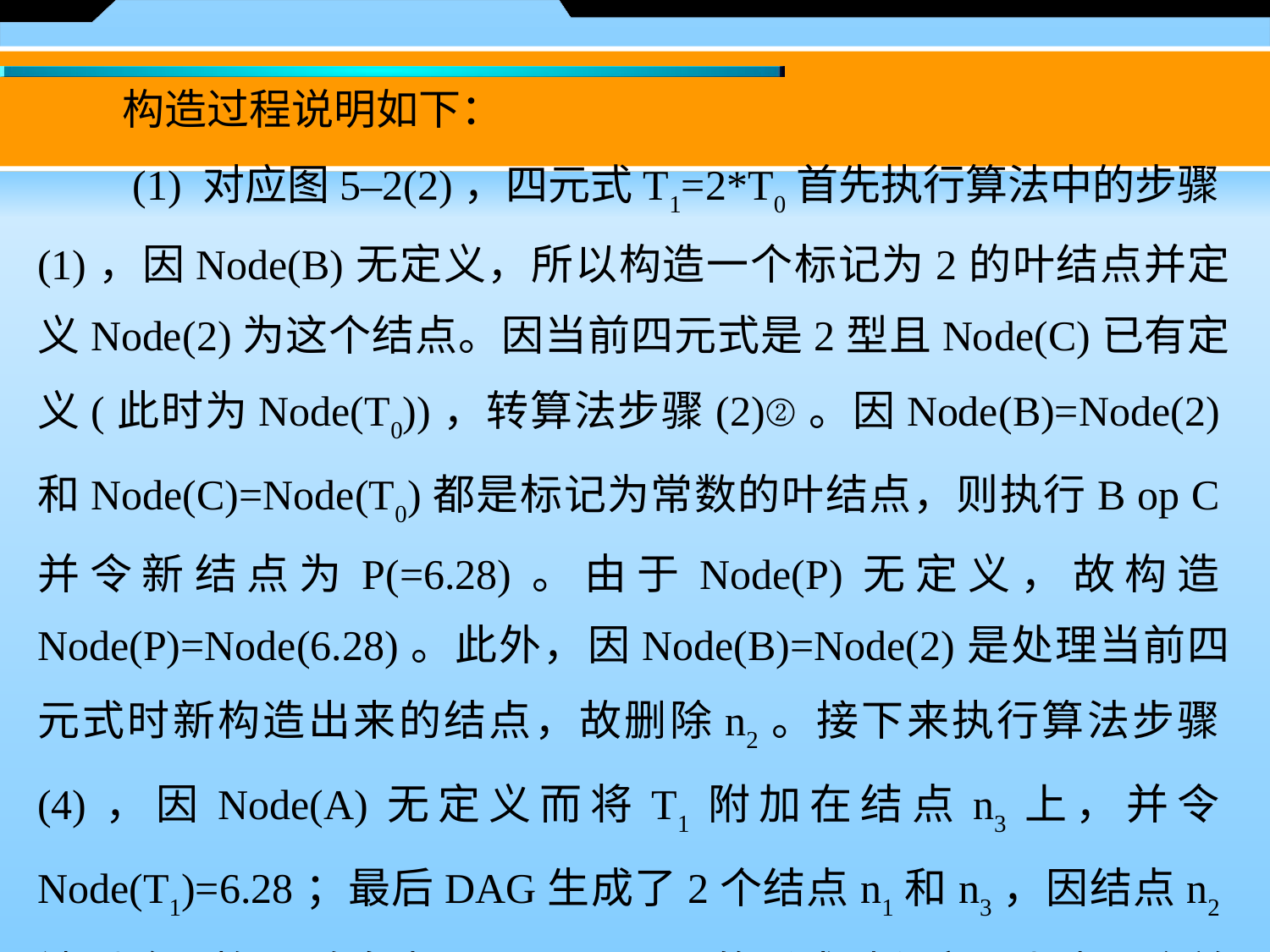

构造过程说明如下：
　　(1) 对应图5–2(2)，四元式T1=2*T0首先执行算法中的步骤(1)，因Node(B)无定义，所以构造一个标记为2的叶结点并定义Node(2)为这个结点。因当前四元式是2型且Node(C)已有定义(此时为Node(T0))，转算法步骤(2)②。因Node(B)=Node(2)和Node(C)=Node(T0)都是标记为常数的叶结点，则执行B op C并令新结点为P(=6.28)。由于Node(P)无定义，故构造Node(P)=Node(6.28)。此外，因Node(B)=Node(2)是处理当前四元式时新构造出来的结点，故删除n2。接下来执行算法步骤(4)，因Node(A)无定义而将T1附加在结点n3上，并令Node(T1)=6.28；最后DAG生成了2个结点n1和n3，因结点n2被删除而将n3改名为n2。图5–2(2)的形成过程实际上也是合并已知量的优化过程。